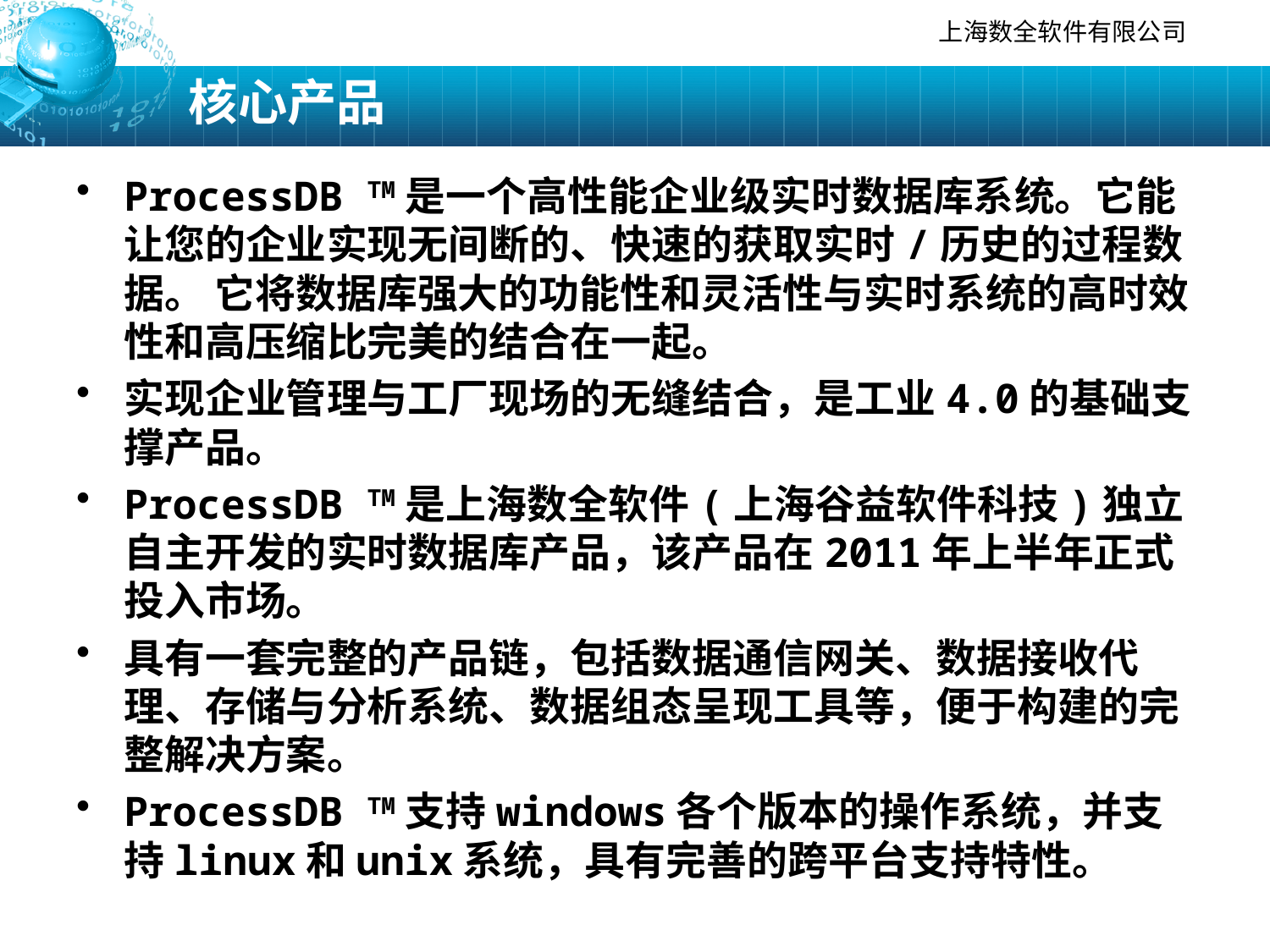

# 核心产品
ProcessDB TM是一个高性能企业级实时数据库系统。它能让您的企业实现无间断的、快速的获取实时/历史的过程数据。 它将数据库强大的功能性和灵活性与实时系统的高时效性和高压缩比完美的结合在一起。
实现企业管理与工厂现场的无缝结合，是工业4.0的基础支撑产品。
ProcessDB TM是上海数全软件(上海谷益软件科技)独立自主开发的实时数据库产品，该产品在2011年上半年正式投入市场。
具有一套完整的产品链，包括数据通信网关、数据接收代理、存储与分析系统、数据组态呈现工具等，便于构建的完整解决方案。
ProcessDB TM支持windows各个版本的操作系统，并支持linux和unix系统，具有完善的跨平台支持特性。